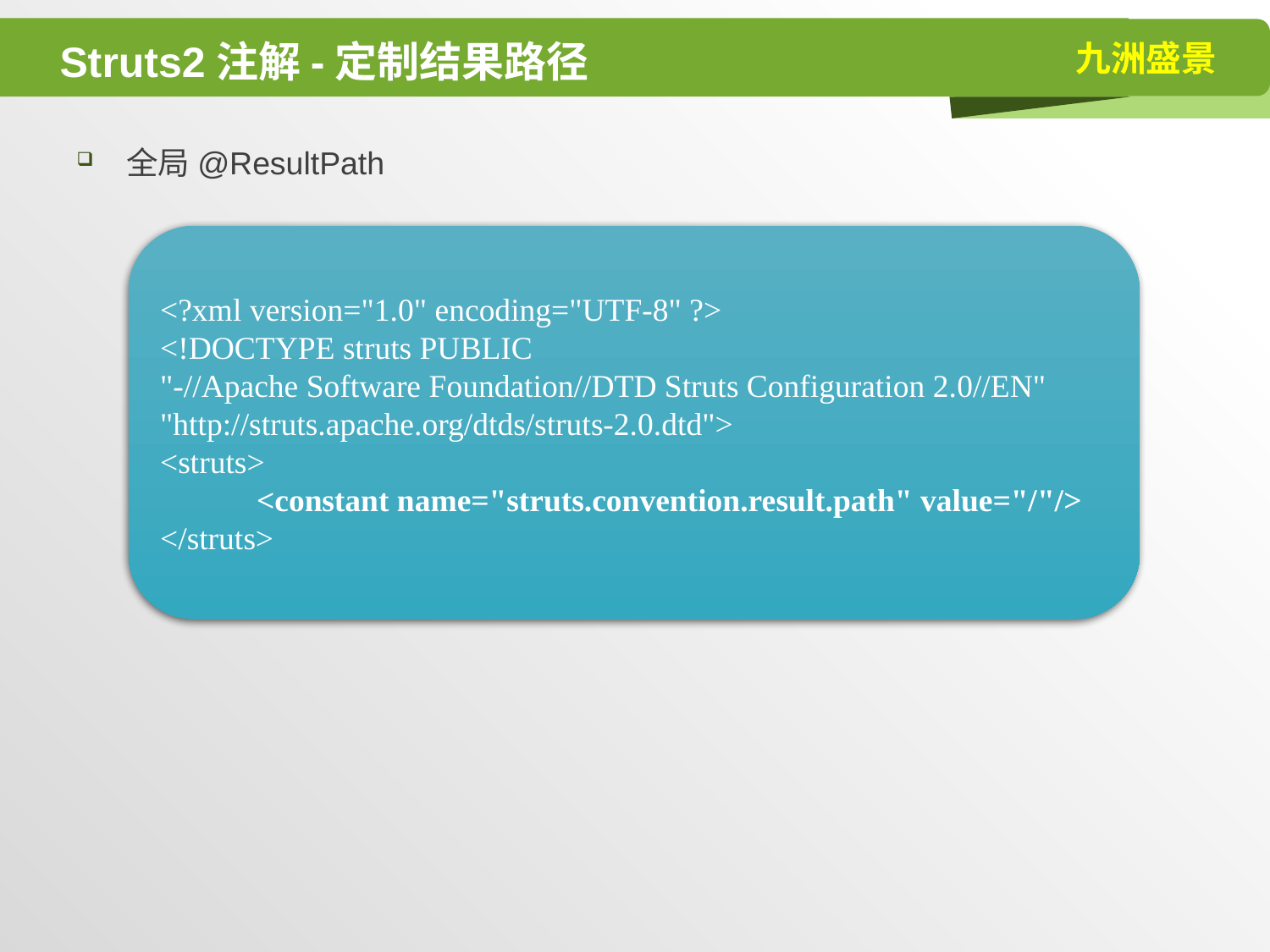

# Struts2注解-定制结果路径
全局@ResultPath

<?xml version="1.0" encoding="UTF-8" ?>
<!DOCTYPE struts PUBLIC
"-//Apache Software Foundation//DTD Struts Configuration 2.0//EN"
"http://struts.apache.org/dtds/struts-2.0.dtd">
<struts>
            <constant name="struts.convention.result.path" value="/"/>
</struts>